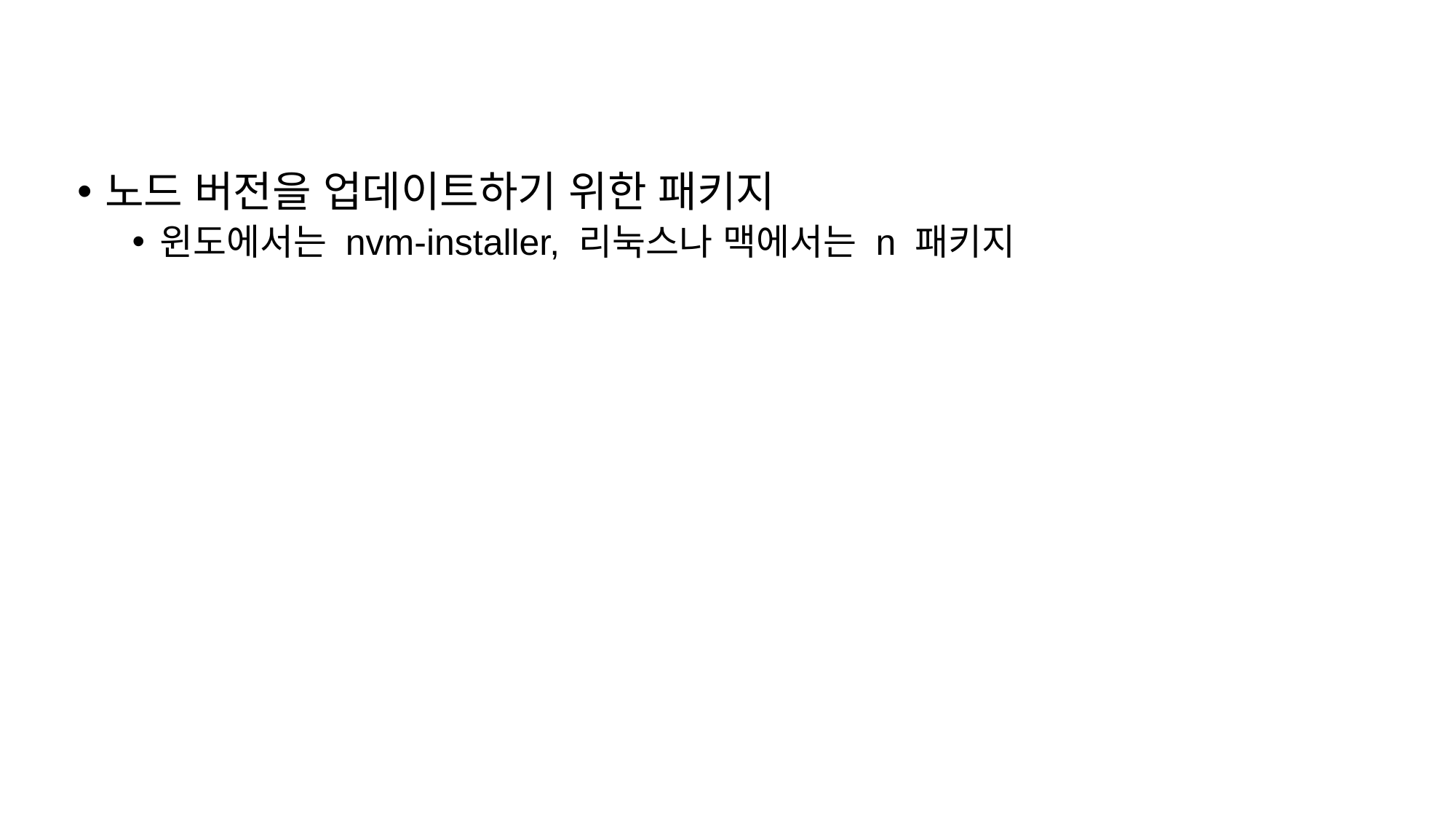

# 29. nvm, n
노드 버전을 업데이트하기 위한 패키지
윈도에서는 nvm-installer, 리눅스나 맥에서는 n 패키지